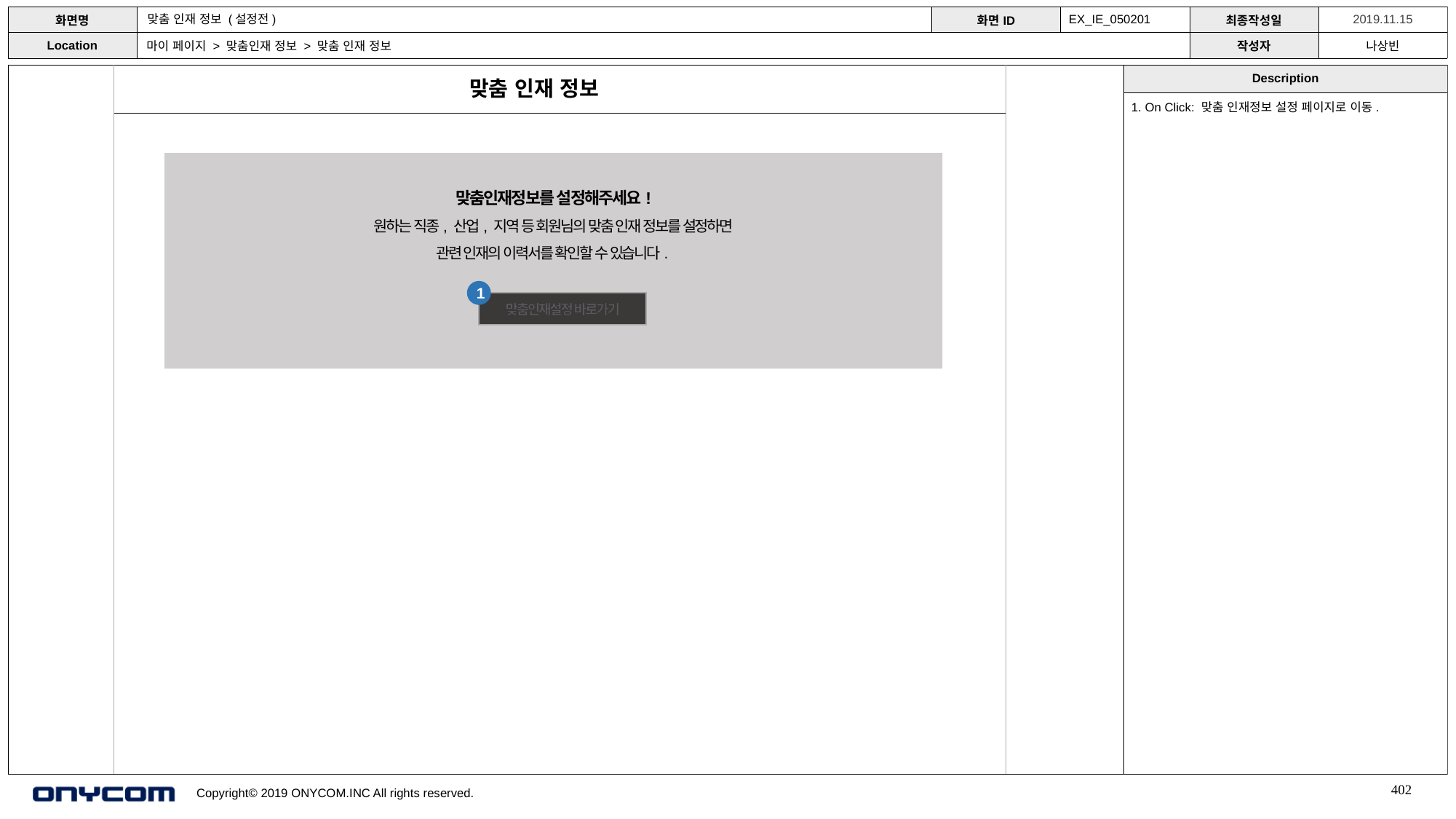

맞춤 인재 정보 (설정전)
EX_IE_050201
마이 페이지 > 맞춤인재 정보 > 맞춤 인재 정보
맞춤 인재 정보
1. On Click: 맞춤 인재정보 설정 페이지로 이동.
맞춤인재정보를 설정해주세요!
원하는 직종, 산업, 지역 등 회원님의 맞춤 인재 정보를 설정하면
관련 인재의 이력서를 확인할 수 있습니다.

1
맞춤인재설정 바로가기
402